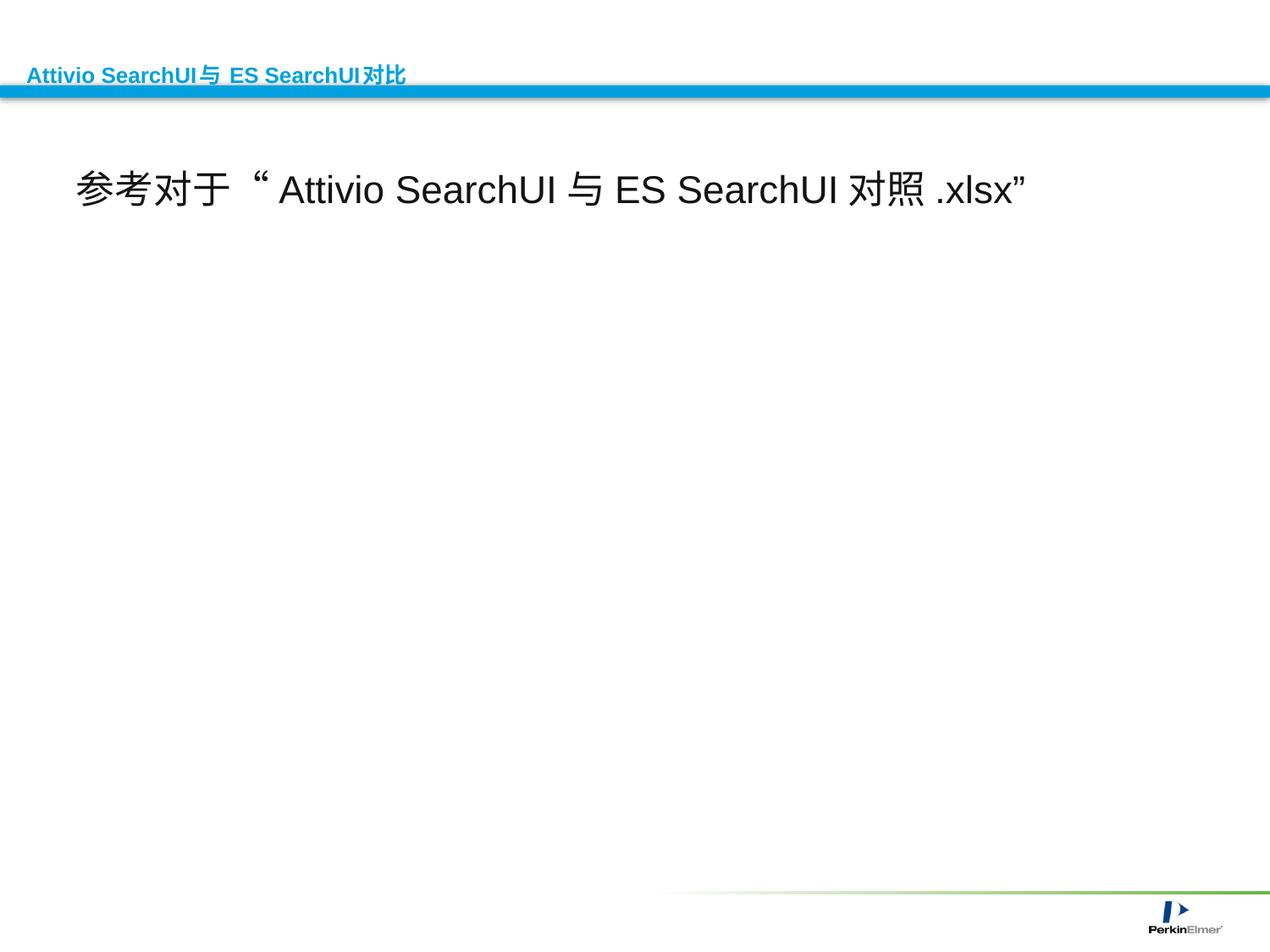

# Attivio SearchUI与 ES SearchUI对比
参考对于“Attivio SearchUI与ES SearchUI对照.xlsx”